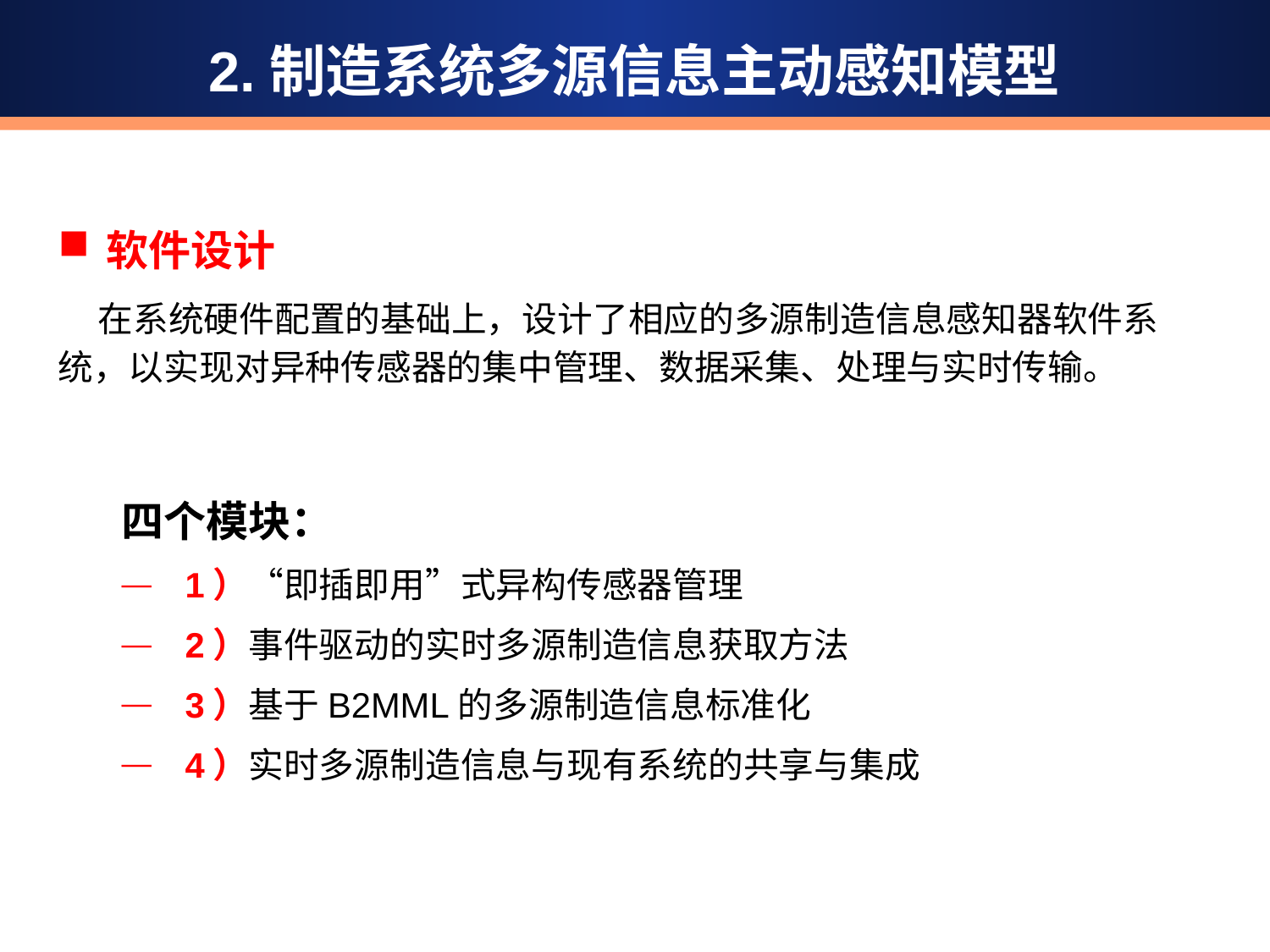

2.制造系统多源信息主动感知模型
软件设计
    在系统硬件配置的基础上，设计了相应的多源制造信息感知器软件系统，以实现对异种传感器的集中管理、数据采集、处理与实时传输。
四个模块：
1）“即插即用”式异构传感器管理
2）事件驱动的实时多源制造信息获取方法
3）基于B2MML的多源制造信息标准化
4）实时多源制造信息与现有系统的共享与集成